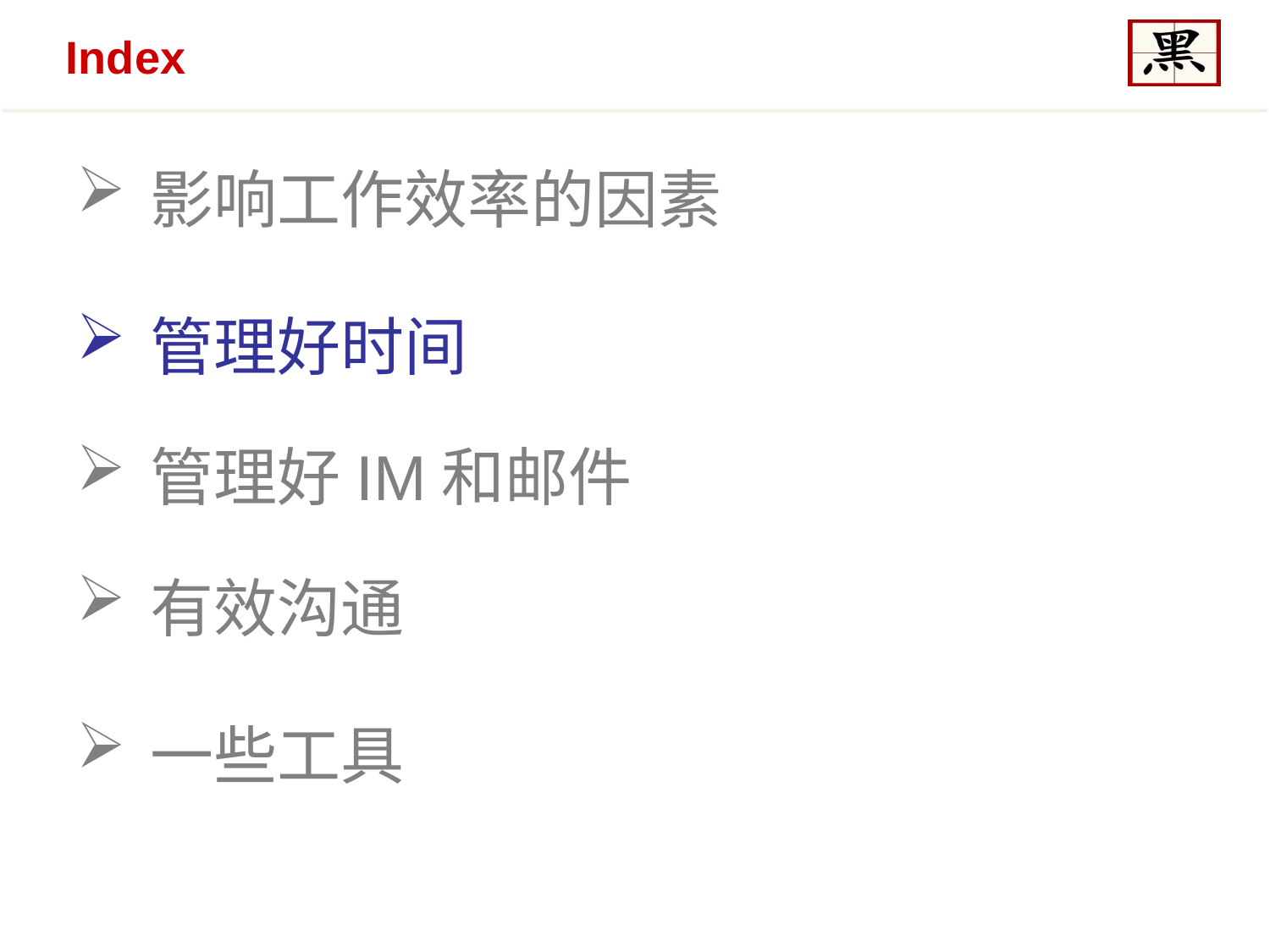

# Index
影响工作效率的因素

管理好时间

管理好IM和邮件

有效沟通

一些工具